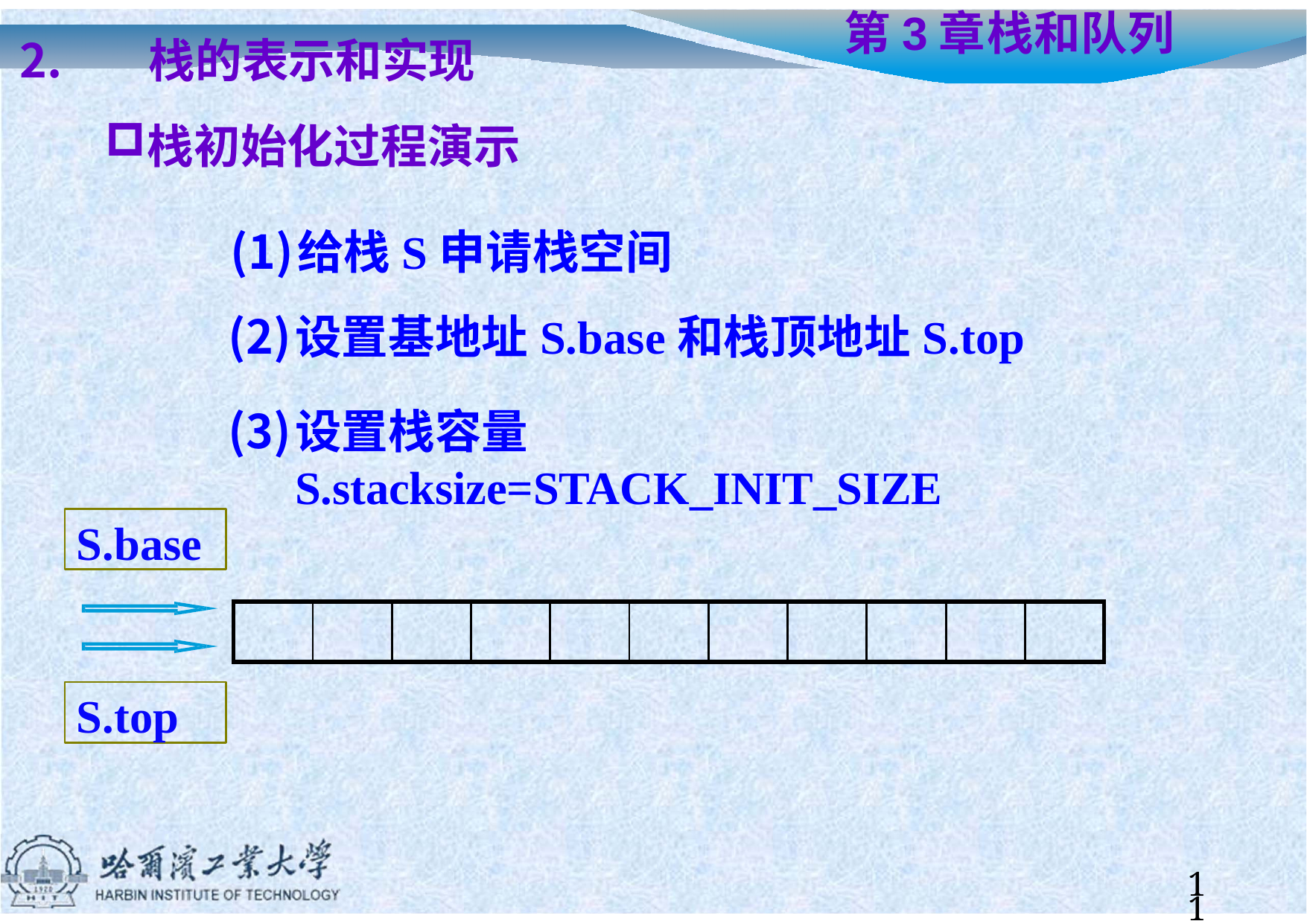

栈的表示和实现
栈初始化过程演示
# 第3章	栈和队列

给栈S申请栈空间
设置基地址S.base和栈顶地址S.top
设置栈容量S.stacksize=STACK_INIT_SIZE
S.base

|  |  |  |  |  |  |  |  |  |  |  |
| --- | --- | --- | --- | --- | --- | --- | --- | --- | --- | --- |

S.top

11